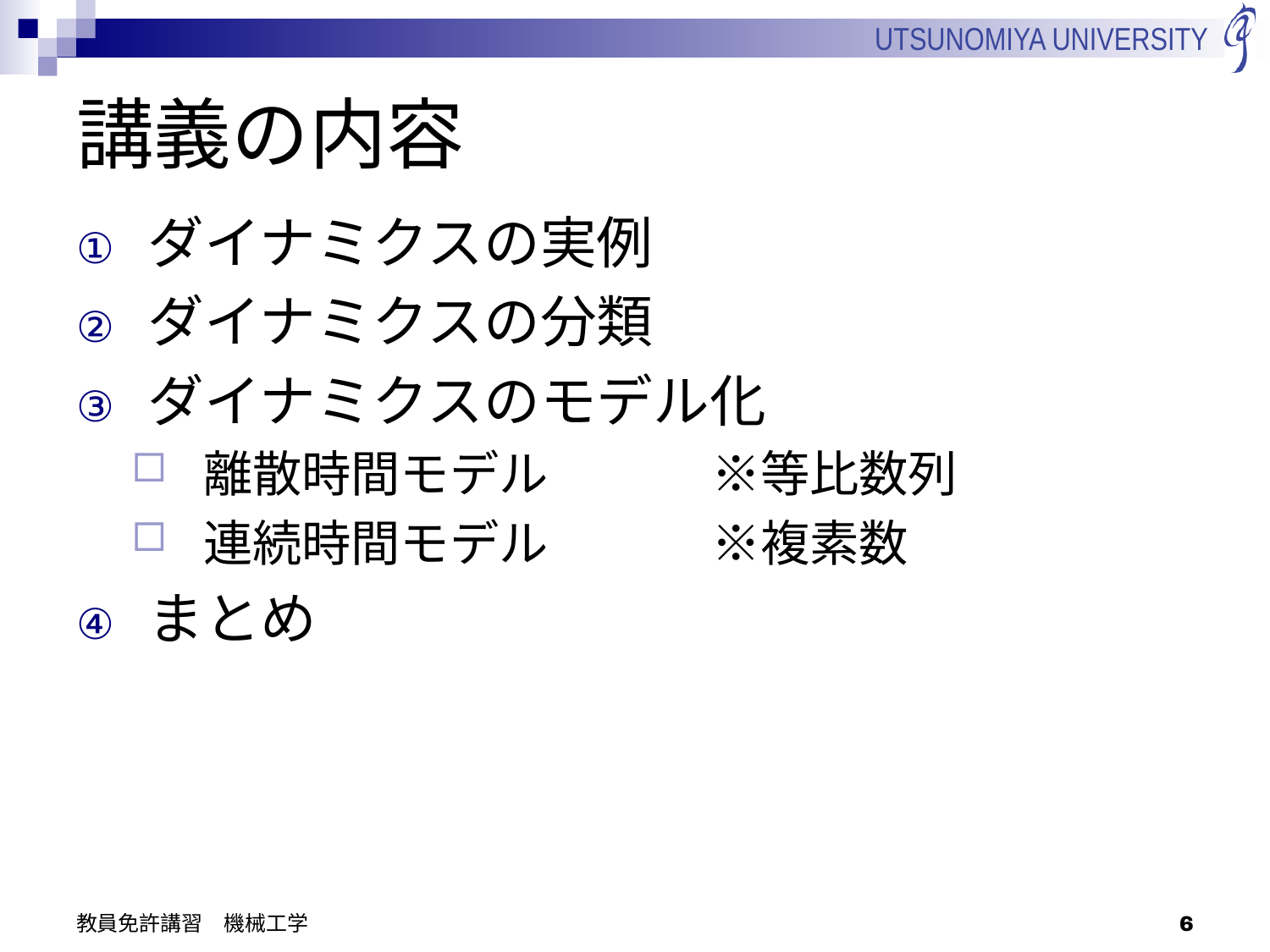

# 講義の内容
ダイナミクスの実例
ダイナミクスの分類
ダイナミクスのモデル化
離散時間モデル		※等比数列
連続時間モデル		※複素数
まとめ
教員免許講習　機械工学
6